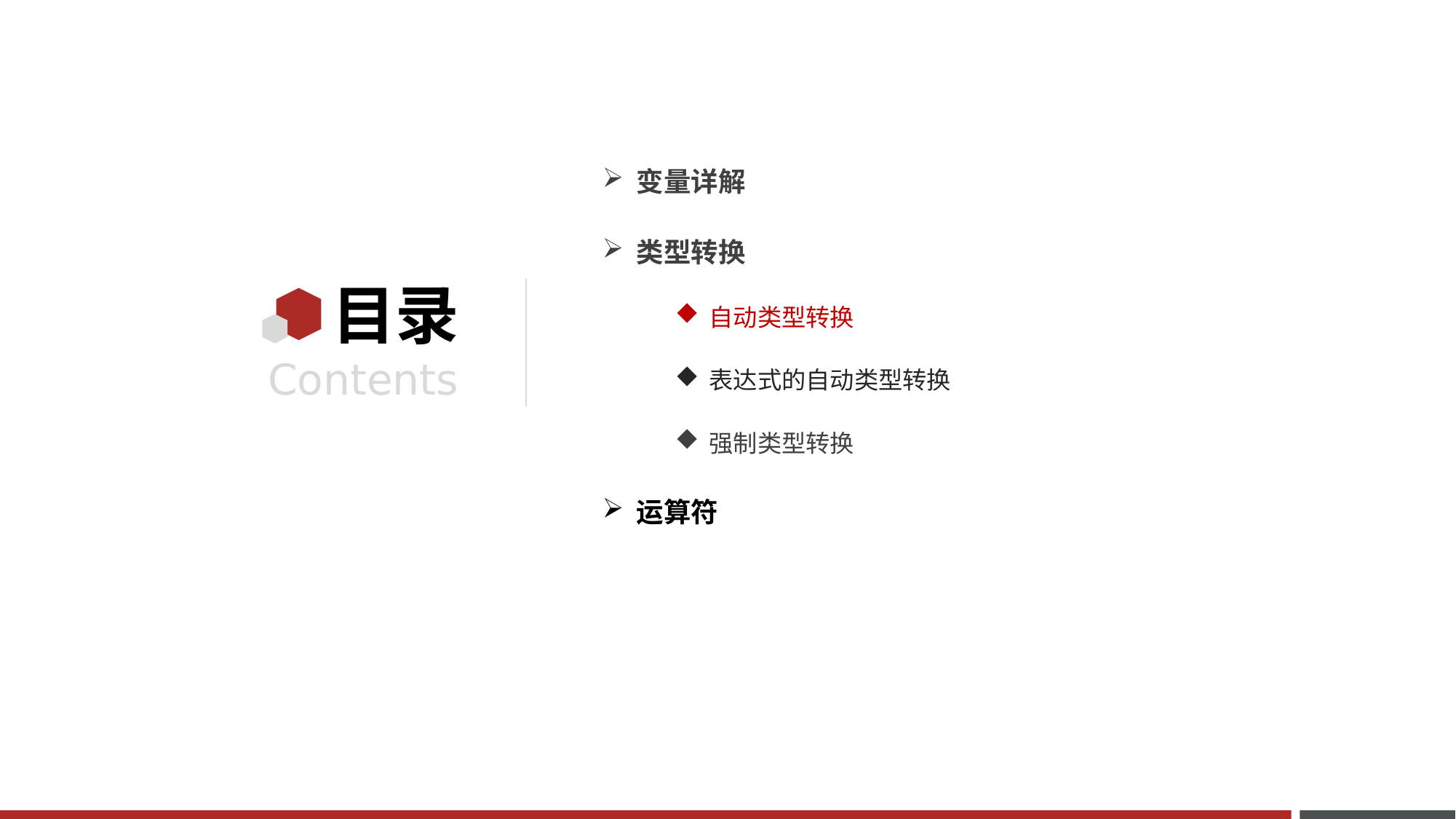

变量详解
类型转换
自动类型转换
表达式的自动类型转换
强制类型转换
运算符